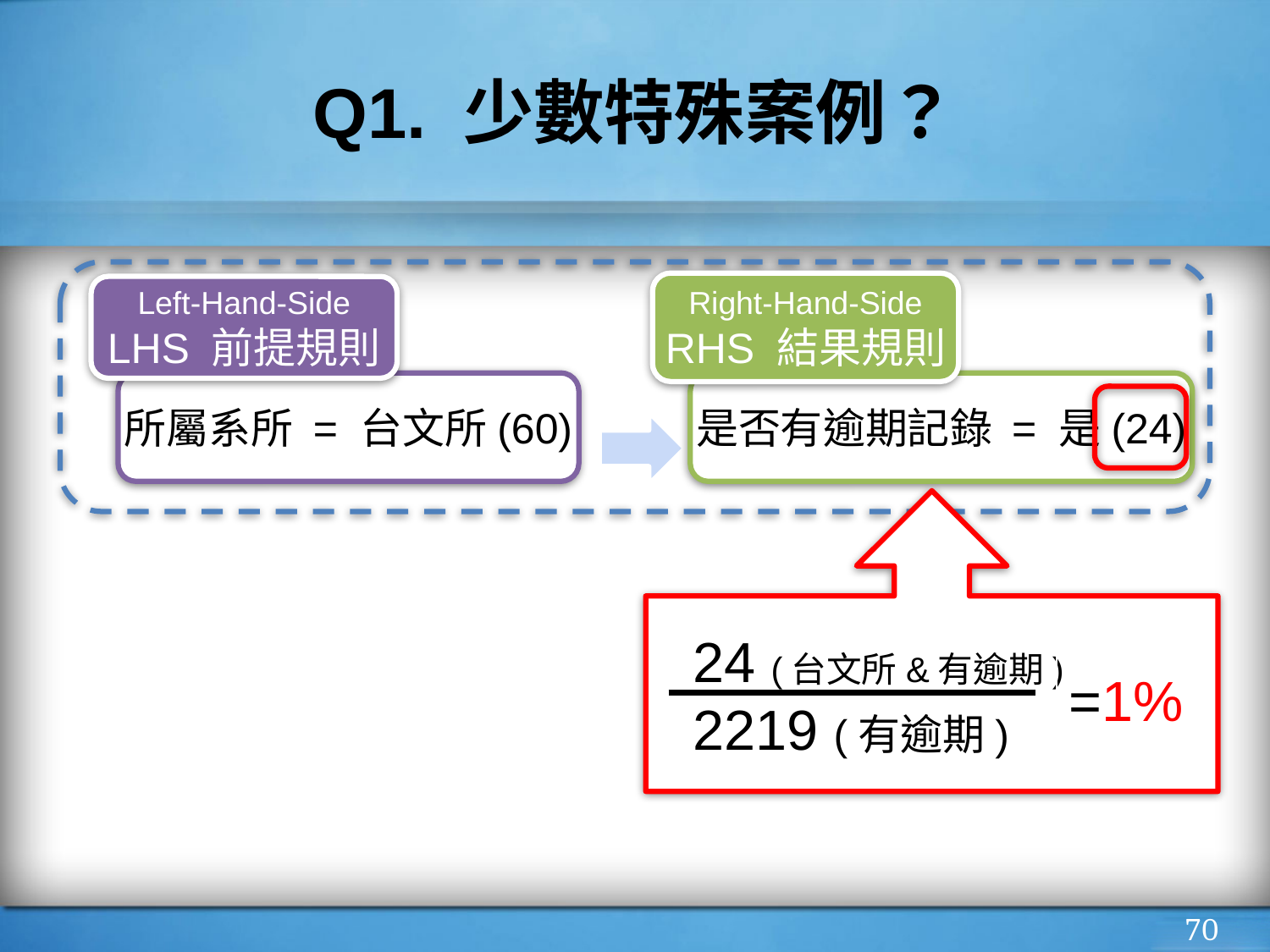

# Q1. 少數特殊案例？

Right-Hand-Side
RHS 結果規則
Left-Hand-Side
LHS 前提規則
所屬系所 = 台文所(60)
是否有逾期記錄 = 是(24)

   24 (台文所&有逾期)
   2219 (有逾期)
=1%
70